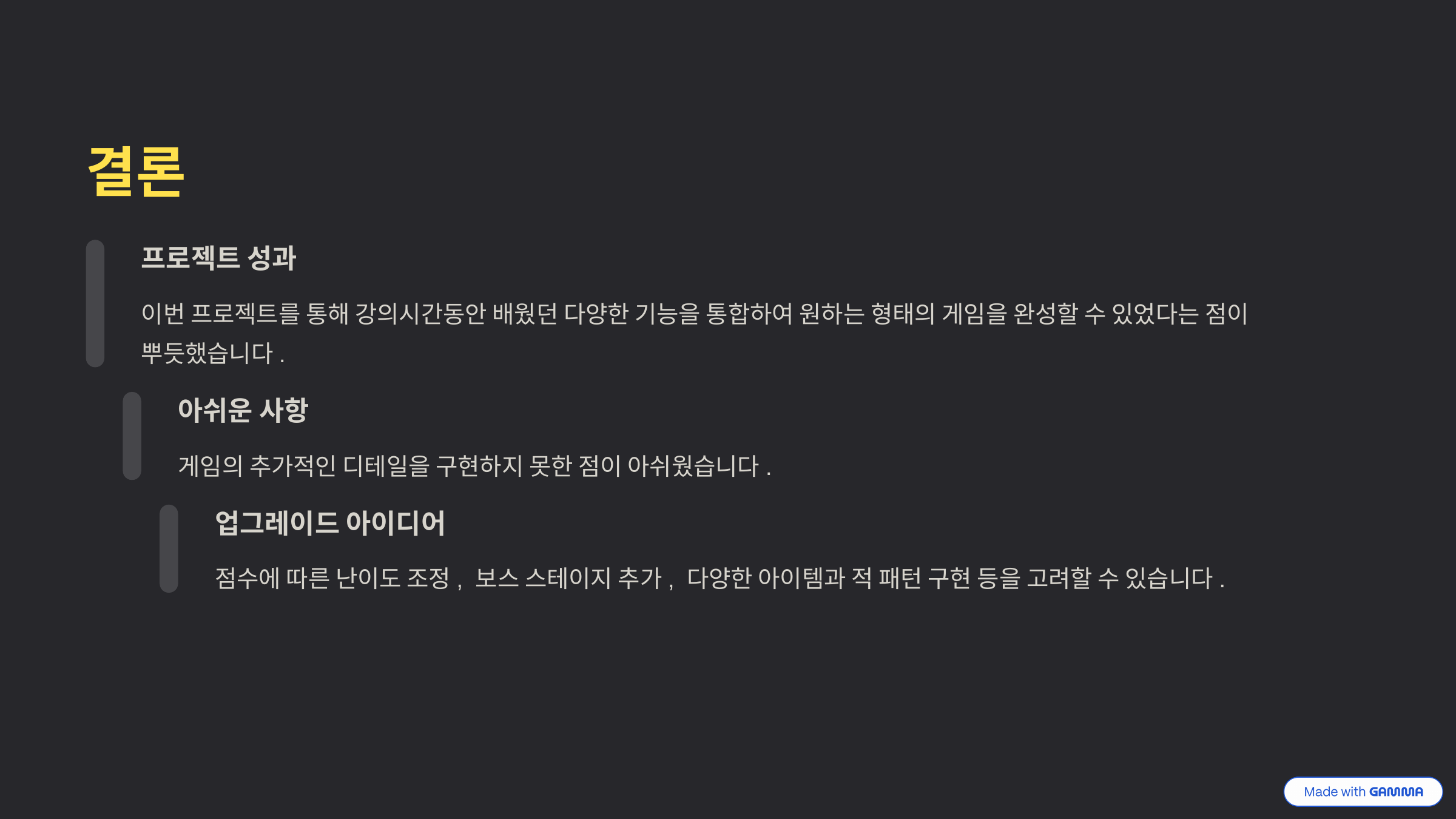

결론

프로젝트 성과
이번 프로젝트를 통해 강의시간동안 배웠던 다양한 기능을 통합하여 원하는 형태의 게임을 완성할 수 있었다는 점이 뿌듯했습니다.

아쉬운 사항
게임의 추가적인 디테일을 구현하지 못한 점이 아쉬웠습니다.

업그레이드 아이디어
점수에 따른 난이도 조정, 보스 스테이지 추가, 다양한 아이템과 적 패턴 구현 등을 고려할 수 있습니다.